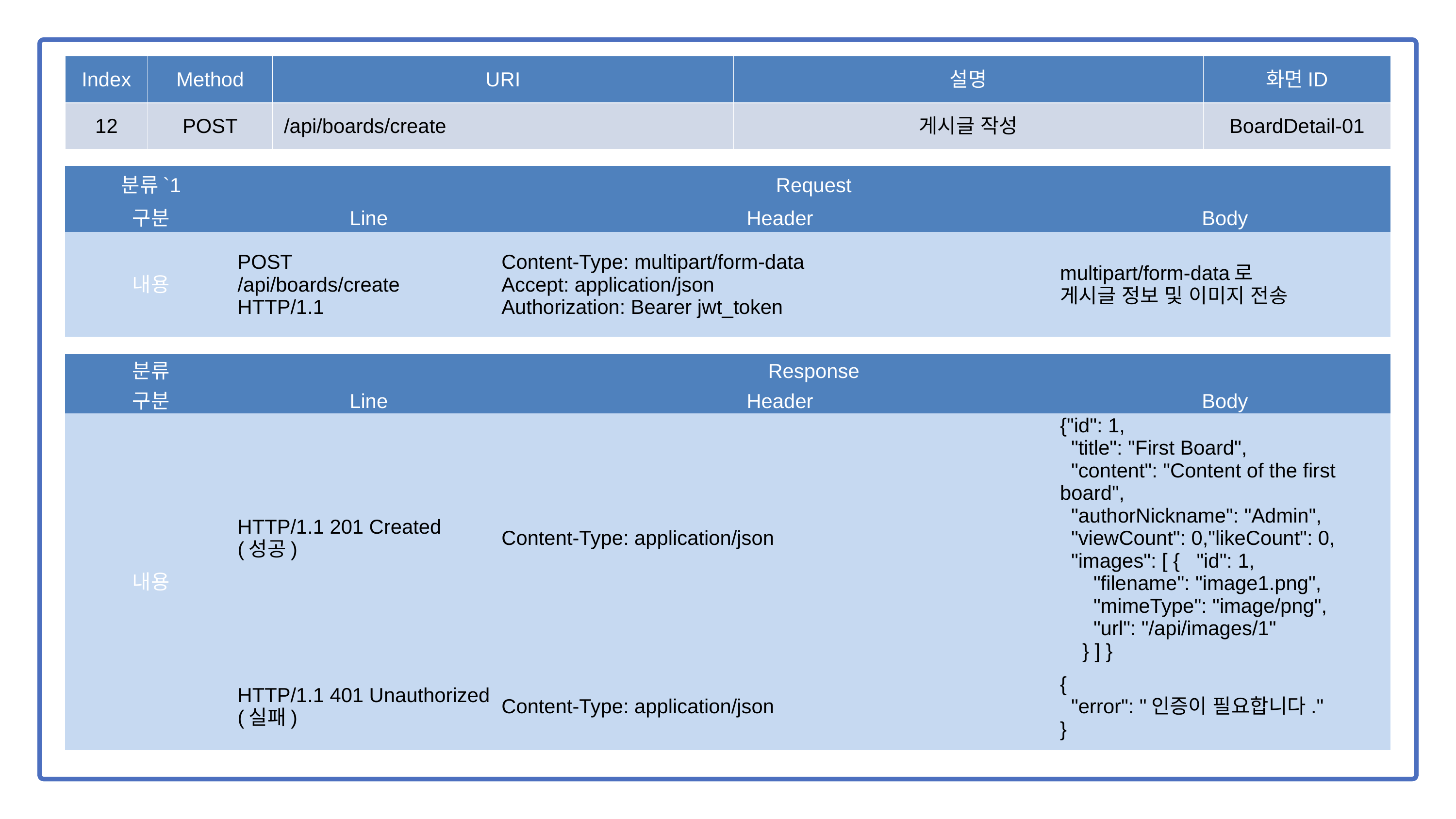

| Index | Method | URI | 설명 | 화면ID |
| --- | --- | --- | --- | --- |
| 12 | POST | /api/boards/create | 게시글 작성 | BoardDetail-01 |
| 분류`1 | Request |  |  |
| --- | --- | --- | --- |
| 구분 | Line | Header | Body |
| 내용 | POST /api/boards/create HTTP/1.1 | Content-Type: multipart/form-data Accept: application/json Authorization: Bearer jwt\_token | multipart/form-data로 게시글 정보 및 이미지 전송 |
| 분류 | Response |  |  |
| --- | --- | --- | --- |
| 구분 | Line | Header | Body |
| 내용 | HTTP/1.1 201 Created (성공) | Content-Type: application/json | {"id": 1, "title": "First Board", "content": "Content of the first board", "authorNickname": "Admin", "viewCount": 0,"likeCount": 0, "images": [ { "id": 1, "filename": "image1.png", "mimeType": "image/png", "url": "/api/images/1" } ] } |
|  | HTTP/1.1 401 Unauthorized (실패) | Content-Type: application/json | { "error": "인증이 필요합니다." } |